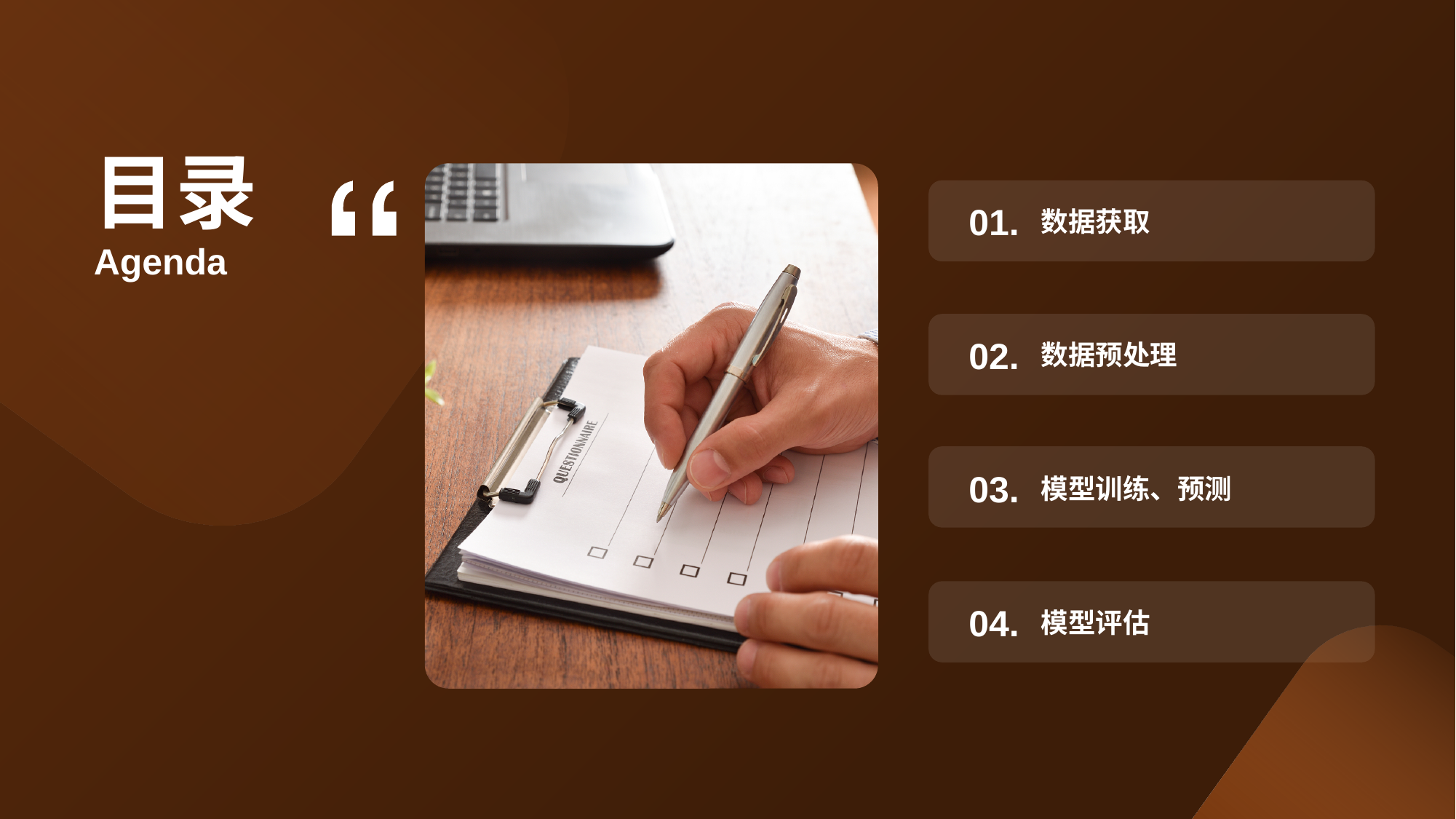

目录
Agenda

01.
数据获取

02.
数据预处理

03.
模型训练、预测

04.
模型评估